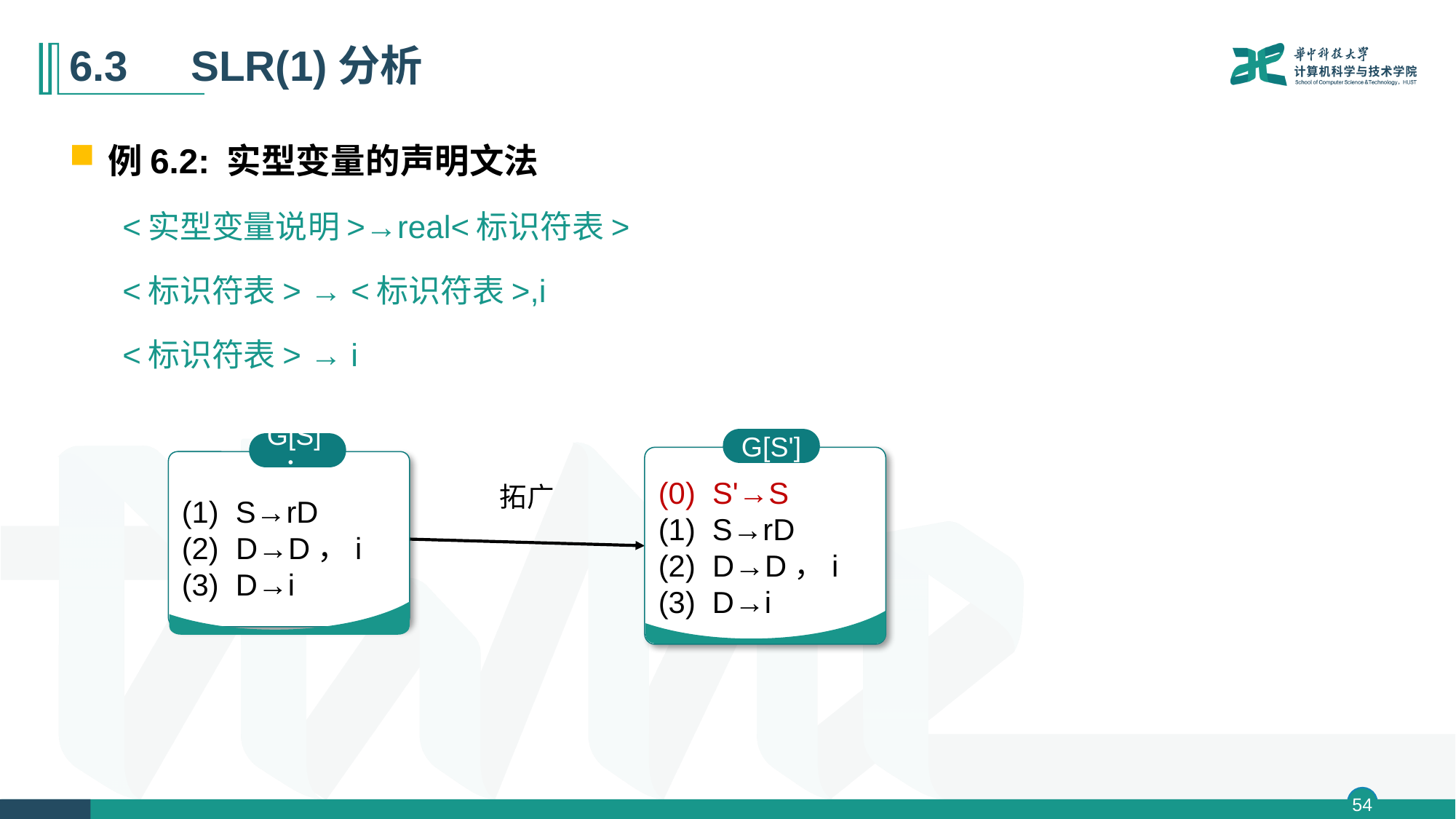

# 6.3　SLR(1)分析
例6.2: 实型变量的声明文法
<实型变量说明>→real<标识符表>
<标识符表> → <标识符表>,i
<标识符表> → i

G[S']

(0)  S'→S
(1)  S→rD
(2)  D→D，i
(3)  D→i

G[S]：

(1)  S→rD
(2)  D→D，i
(3)  D→i

拓广